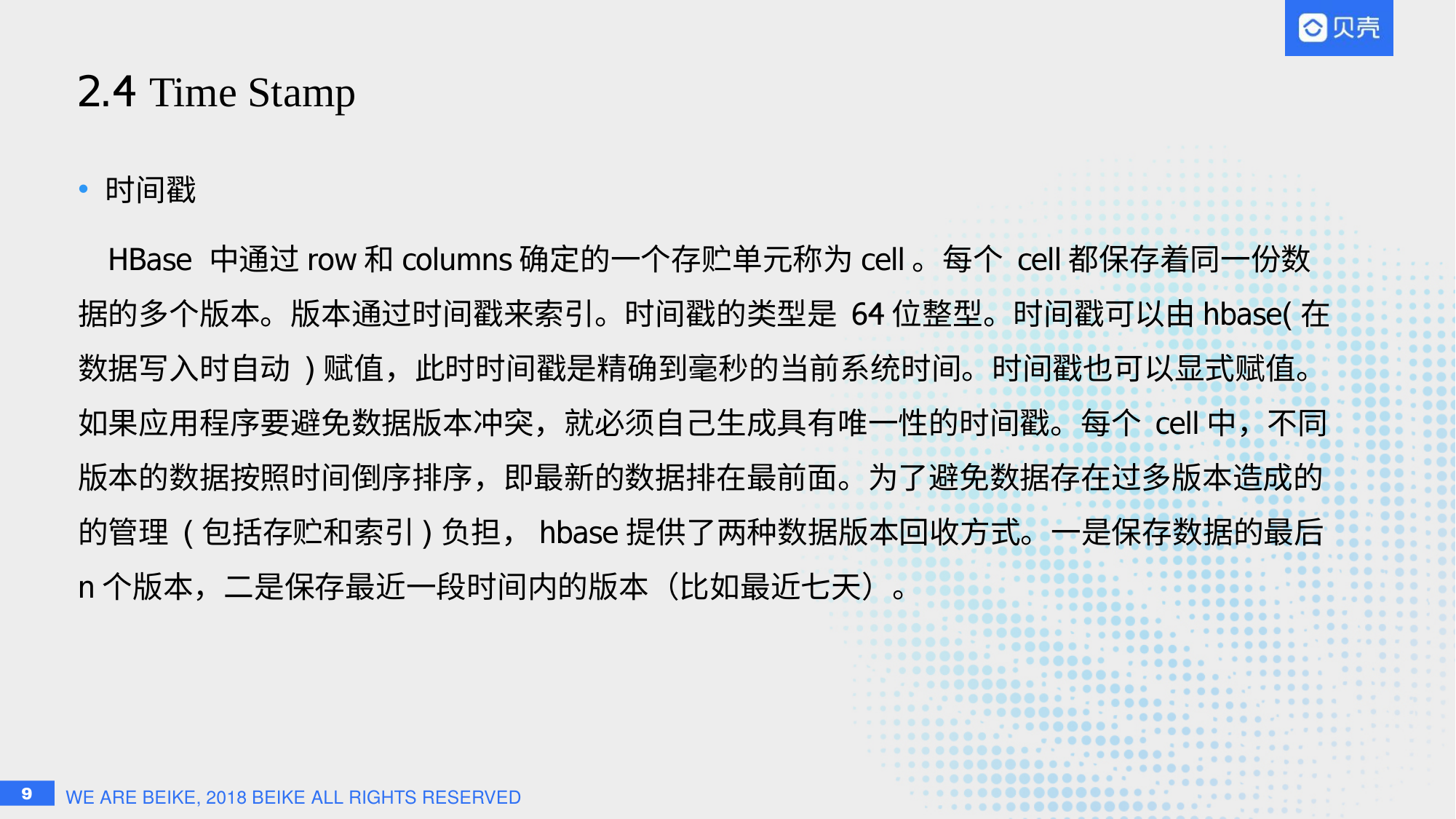

# 2.4 Time Stamp
时间戳
HBase 中通过row和columns确定的一个存贮单元称为cell。每个 cell都保存着同一份数据的多个版本。版本通过时间戳来索引。时间戳的类型是 64位整型。时间戳可以由hbase(在数据写入时自动 )赋值，此时时间戳是精确到毫秒的当前系统时间。时间戳也可以显式赋值。如果应用程序要避免数据版本冲突，就必须自己生成具有唯一性的时间戳。每个 cell中，不同版本的数据按照时间倒序排序，即最新的数据排在最前面。为了避免数据存在过多版本造成的的管理 (包括存贮和索引)负担，hbase提供了两种数据版本回收方式。一是保存数据的最后n个版本，二是保存最近一段时间内的版本（比如最近七天）。